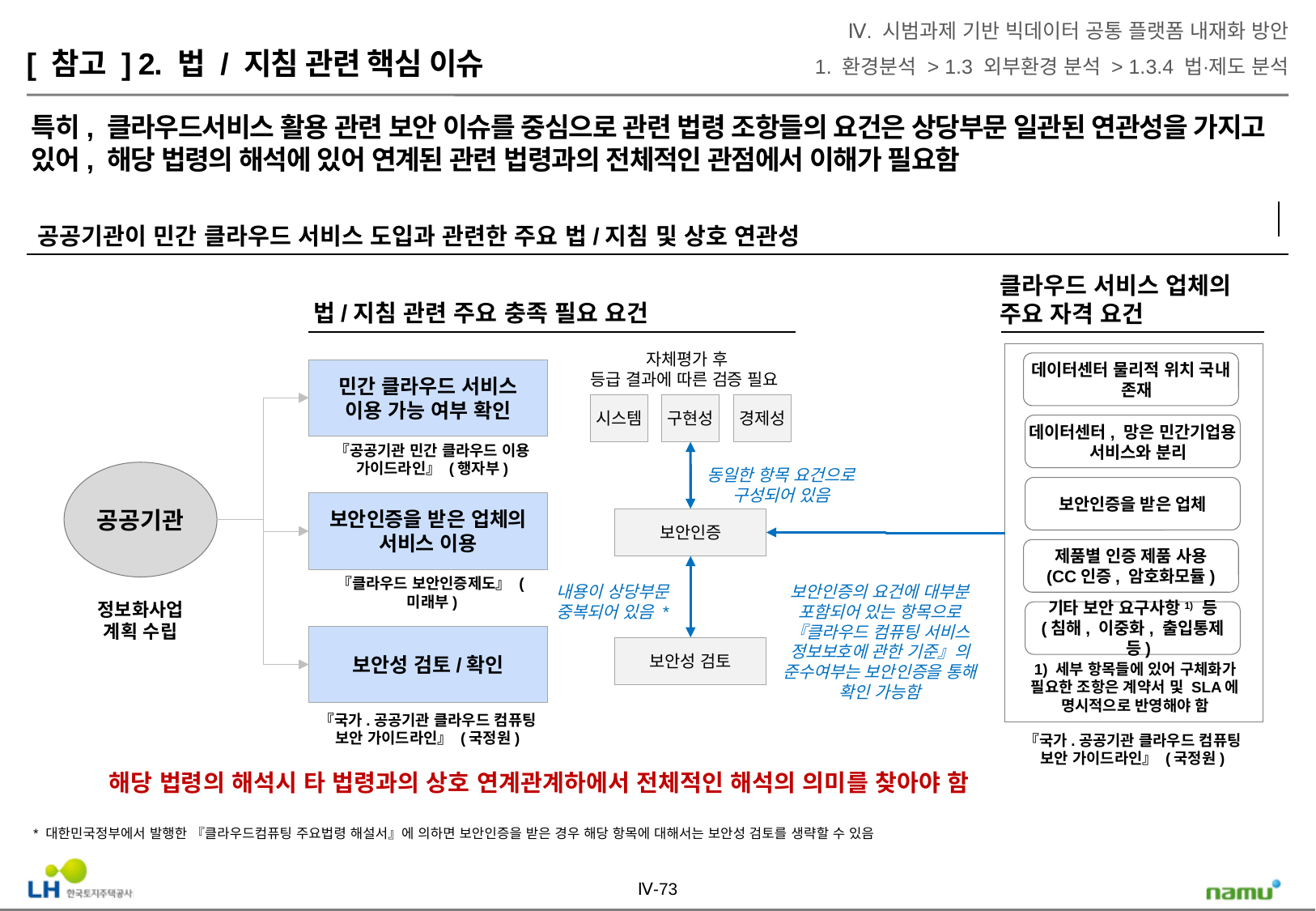

Ⅳ. 시범과제 기반 빅데이터 공통 플랫폼 내재화 방안
1. 환경분석 > 1.3 외부환경 분석 > 1.3.4 법∙제도 분석
[ 참고 ] 2. 법 / 지침 관련 핵심 이슈
특히, 클라우드서비스 활용 관련 보안 이슈를 중심으로 관련 법령 조항들의 요건은 상당부문 일관된 연관성을 가지고 있어, 해당 법령의 해석에 있어 연계된 관련 법령과의 전체적인 관점에서 이해가 필요함
공공기관이 민간 클라우드 서비스 도입과 관련한 주요 법/지침 및 상호 연관성
클라우드 서비스 업체의
주요 자격 요건
법/지침 관련 주요 충족 필요 요건

자체평가 후
등급 결과에 따른 검증 필요
데이터센터 물리적 위치 국내 존재
민간 클라우드 서비스
이용 가능 여부 확인
시스템
구현성
경제성
데이터센터, 망은 민간기업용 서비스와 분리
『공공기관 민간 클라우드 이용 가이드라인』 (행자부)
공공기관
동일한 항목 요건으로 구성되어 있음
보안인증을 받은 업체
보안인증을 받은 업체의 서비스 이용
보안인증
제품별 인증 제품 사용
(CC인증, 암호화모듈)
『클라우드 보안인증제도』 (미래부)
보안인증의 요건에 대부분 포함되어 있는 항목으로 『클라우드 컴퓨팅 서비스 정보보호에 관한 기준』의 준수여부는 보안인증을 통해 확인 가능함
내용이 상당부문 중복되어 있음 *
정보화사업
계획 수립
기타 보안 요구사항1) 등
(침해, 이중화, 출입통제 등)
보안성 검토/확인
보안성 검토
1) 세부 항목들에 있어 구체화가 필요한 조항은 계약서 및 SLA에 명시적으로 반영해야 함
『국가.공공기관 클라우드 컴퓨팅 보안 가이드라인』 (국정원)
『국가.공공기관 클라우드 컴퓨팅 보안 가이드라인』 (국정원)
해당 법령의 해석시 타 법령과의 상호 연계관계하에서 전체적인 해석의 의미를 찾아야 함
* 대한민국정부에서 발행한 『클라우드컴퓨팅 주요법령 해설서』에 의하면 보안인증을 받은 경우 해당 항목에 대해서는 보안성 검토를 생략할 수 있음